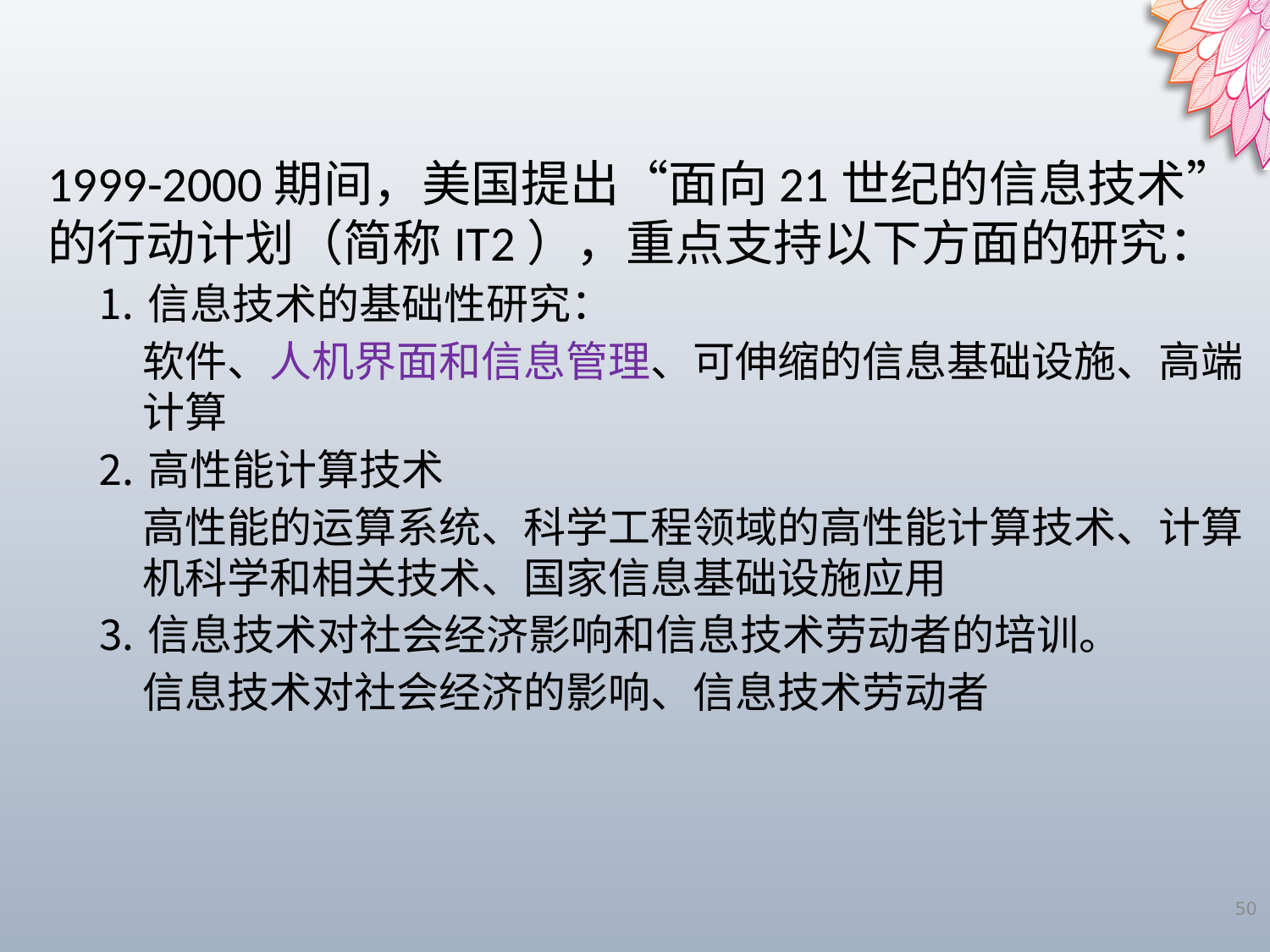

1999-2000期间，美国提出“面向21世纪的信息技术”的行动计划（简称IT2），重点支持以下方面的研究：
⒈信息技术的基础性研究：
软件、人机界面和信息管理、可伸缩的信息基础设施、高端计算
⒉高性能计算技术
高性能的运算系统、科学工程领域的高性能计算技术、计算机科学和相关技术、国家信息基础设施应用
⒊信息技术对社会经济影响和信息技术劳动者的培训。
信息技术对社会经济的影响、信息技术劳动者
50